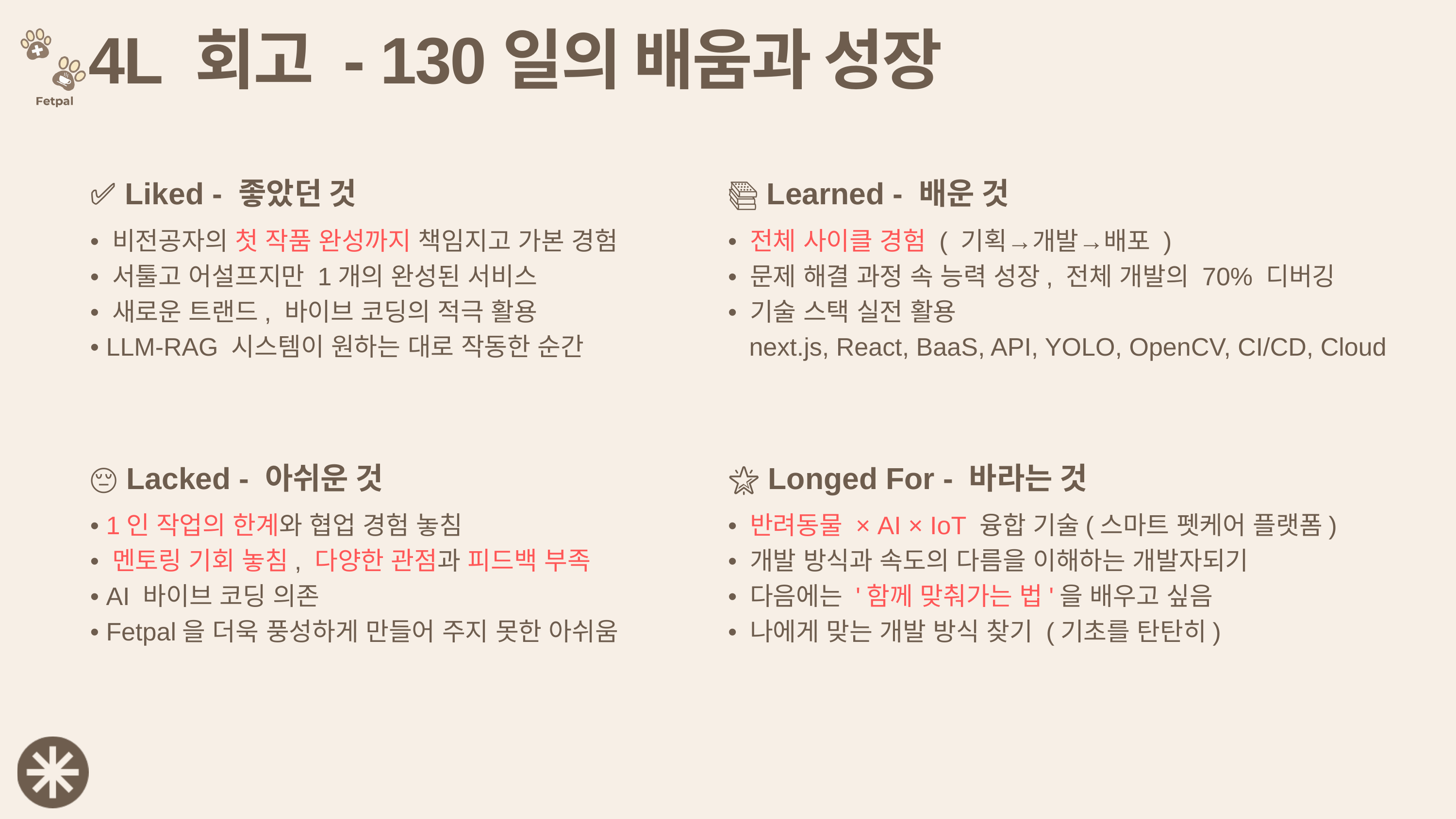

4L 회고 - 130일의 배움과 성장
✅ Liked - 좋았던 것
• 비전공자의 첫 작품 완성까지 책임지고 가본 경험
• 서툴고 어설프지만 1개의 완성된 서비스
• 새로운 트랜드, 바이브 코딩의 적극 활용
• LLM-RAG 시스템이 원하는 대로 작동한 순간
📚 Learned - 배운 것
• 전체 사이클 경험 ( 기획→개발→배포 )
• 문제 해결 과정 속 능력 성장, 전체 개발의 70% 디버깅
• 기술 스택 실전 활용
   next.js, React, BaaS, API, YOLO, OpenCV, CI/CD, Cloud
😔 Lacked - 아쉬운 것
• 1인 작업의 한계와 협업 경험 놓침
• 멘토링 기회 놓침, 다양한 관점과 피드백 부족
• AI 바이브 코딩 의존
• Fetpal을 더욱 풍성하게 만들어 주지 못한 아쉬움
🌟 Longed For - 바라는 것
• 반려동물 × AI × IoT 융합 기술(스마트 펫케어 플랫폼)
• 개발 방식과 속도의 다름을 이해하는 개발자되기
• 다음에는 '함께 맞춰가는 법'을 배우고 싶음
• 나에게 맞는 개발 방식 찾기 (기초를 탄탄히)